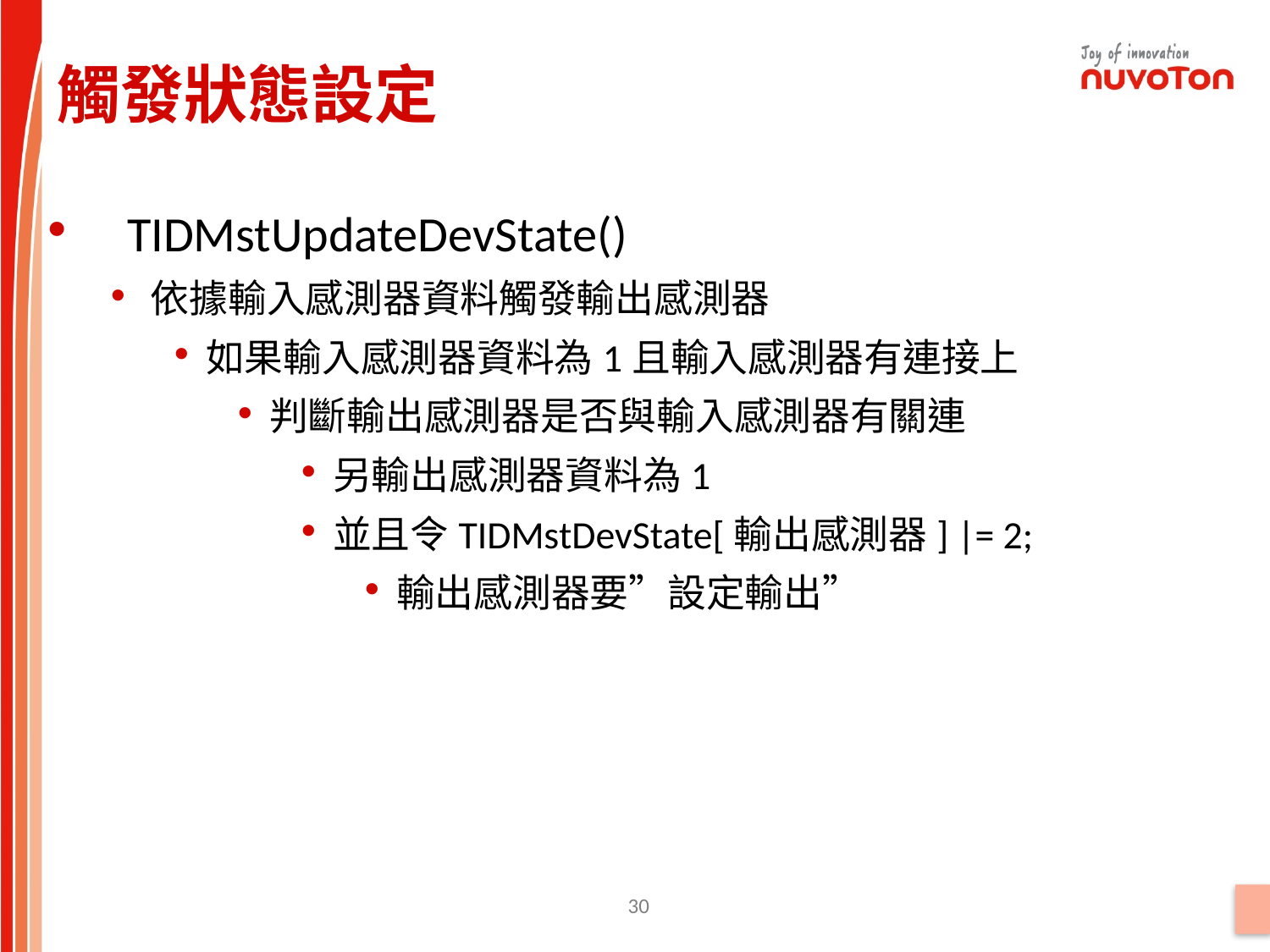

觸發狀態設定
TIDMstUpdateDevState()
依據輸入感測器資料觸發輸出感測器
如果輸入感測器資料為1且輸入感測器有連接上
判斷輸出感測器是否與輸入感測器有關連
另輸出感測器資料為1
並且令TIDMstDevState[輸出感測器] |= 2;
輸出感測器要”設定輸出”

30